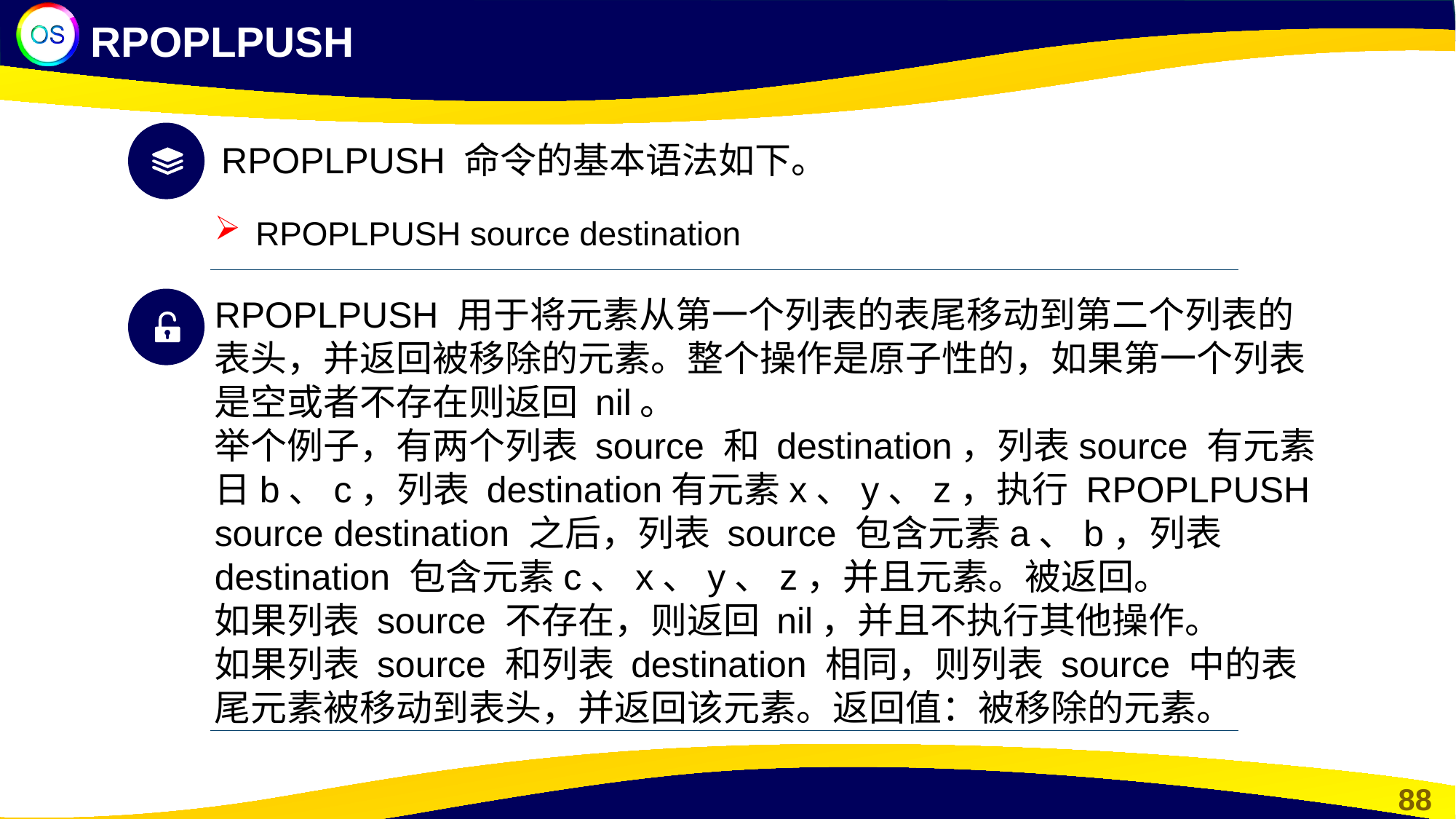

RPOPLPUSH

RPOPLPUSH 命令的基本语法如下。

RPOPLPUSH source destination
RPOPLPUSH 用于将元素从第一个列表的表尾移动到第二个列表的表头，并返回被移除的元素。整个操作是原子性的，如果第一个列表是空或者不存在则返回 nil。
举个例子，有两个列表 source 和 destination，列表source 有元素日b、c，列表 destination有元素x、y、z，执行 RPOPLPUSH source destination 之后，列表 source 包含元素a、b，列表 destination 包含元素c、x、y、z，并且元素。被返回。
如果列表 source 不存在，则返回 nil，并且不执行其他操作。
如果列表 source 和列表 destination 相同，则列表 source 中的表尾元素被移动到表头，并返回该元素。返回值：被移除的元素。